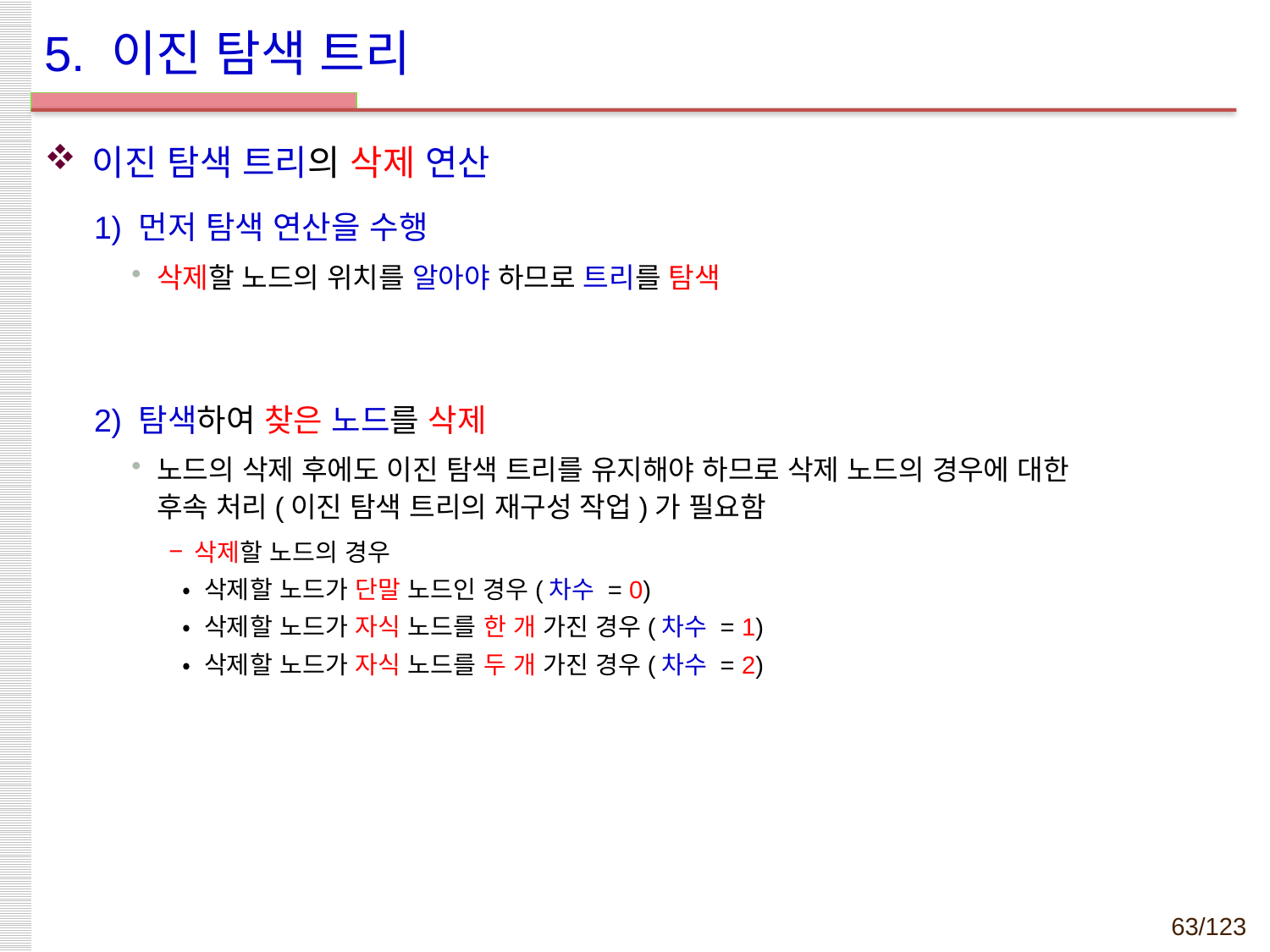

# 5. 이진 탐색 트리
이진 탐색 트리의 삭제 연산
1) 먼저 탐색 연산을 수행
삭제할 노드의 위치를 알아야 하므로 트리를 탐색

2) 탐색하여 찾은 노드를 삭제
노드의 삭제 후에도 이진 탐색 트리를 유지해야 하므로 삭제 노드의 경우에 대한
후속 처리(이진 탐색 트리의 재구성 작업)가 필요함
삭제할 노드의 경우
  • 삭제할 노드가 단말 노드인 경우(차수 = 0)
  • 삭제할 노드가 자식 노드를 한 개 가진 경우(차수 = 1)
  • 삭제할 노드가 자식 노드를 두 개 가진 경우(차수 = 2)